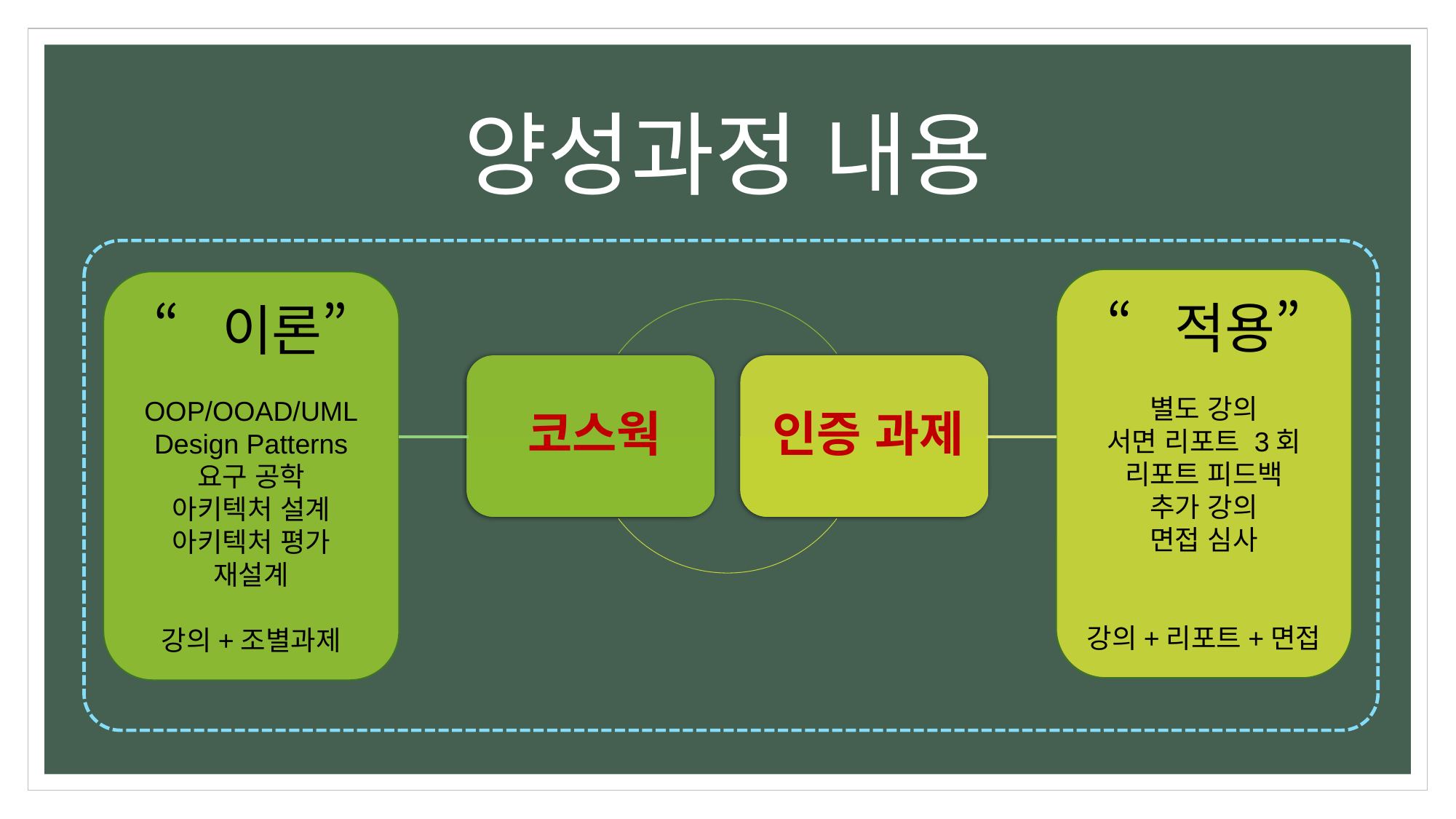

# 양성과정 내용

“적용”

별도 강의
서면 리포트 3회
리포트 피드백
추가 강의
면접 심사

강의+리포트+면접
코스웍
인증 과제
“이론”

OOP/OOAD/UML
Design Patterns
요구 공학
아키텍처 설계
아키텍처 평가
재설계

강의+조별과제